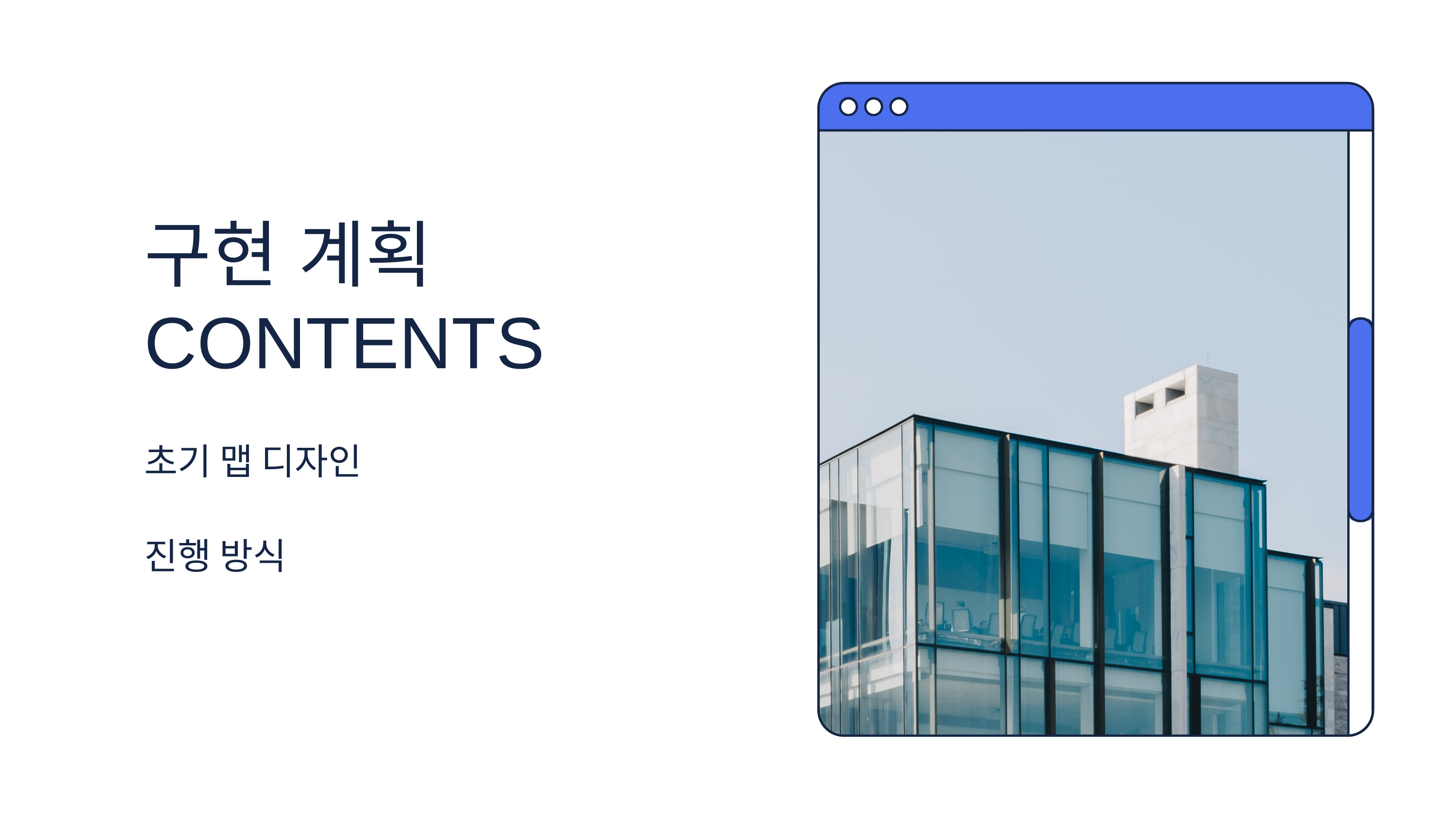

구현 계획 CONTENTS

초기 맵 디자인

진행 방식